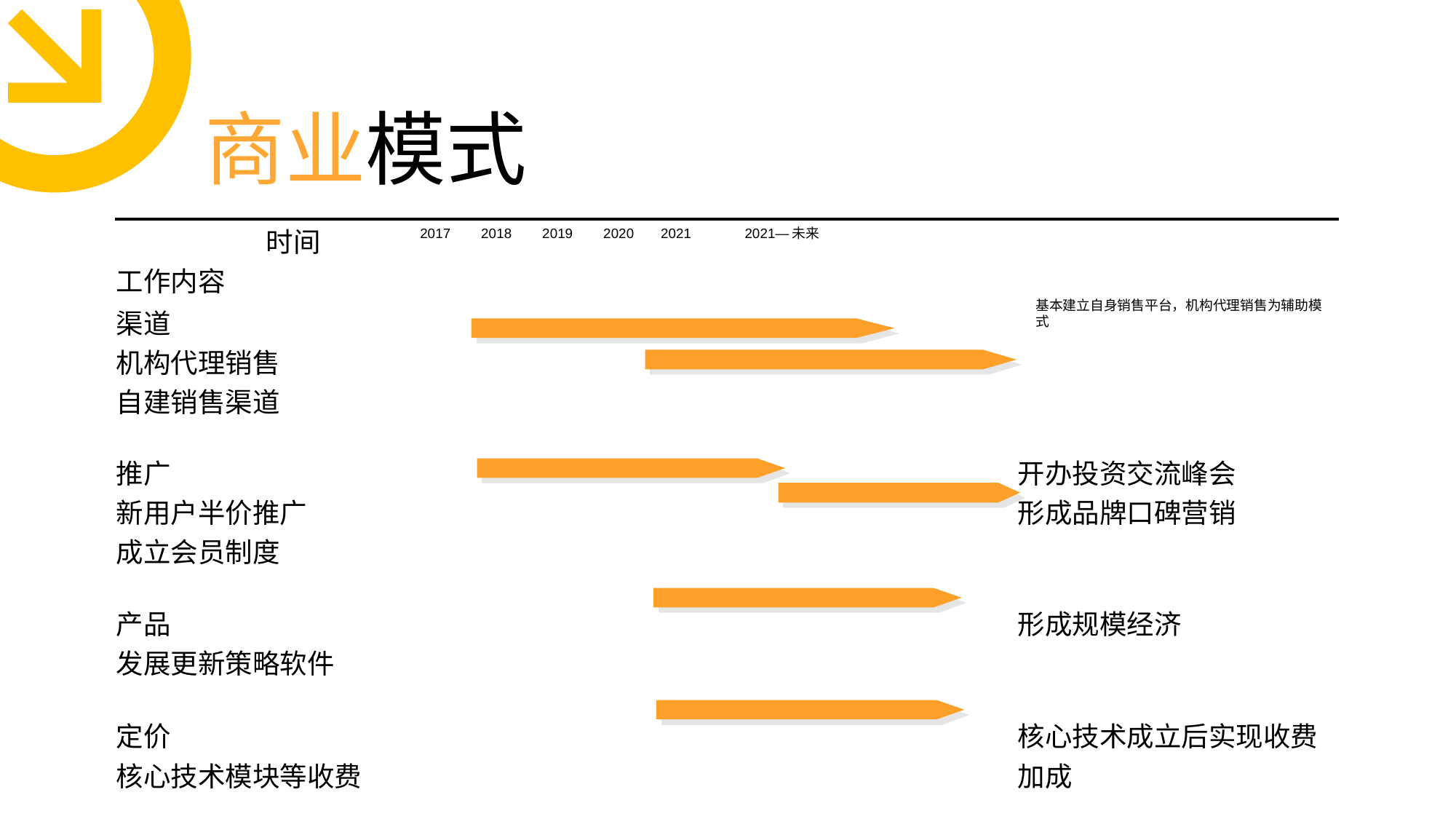

商业模式
| 时间 工作内容 |  |  |  |  |  |  |
| --- | --- | --- | --- | --- | --- | --- |
| 渠道 机构代理销售 自建销售渠道 |  |  |  |  |  |  |
| 推广 新用户半价推广 成立会员制度 |  |  |  |  |  | 开办投资交流峰会 形成品牌口碑营销 |
| 产品 发展更新策略软件 |  |  |  |  |  | 形成规模经济 |
| 定价 核心技术模块等收费 |  |  |  |  |  | 核心技术成立后实现收费加成 |
  2017        2018        2019        2020       2021              2021—未来
基本建立自身销售平台，机构代理销售为辅助模式